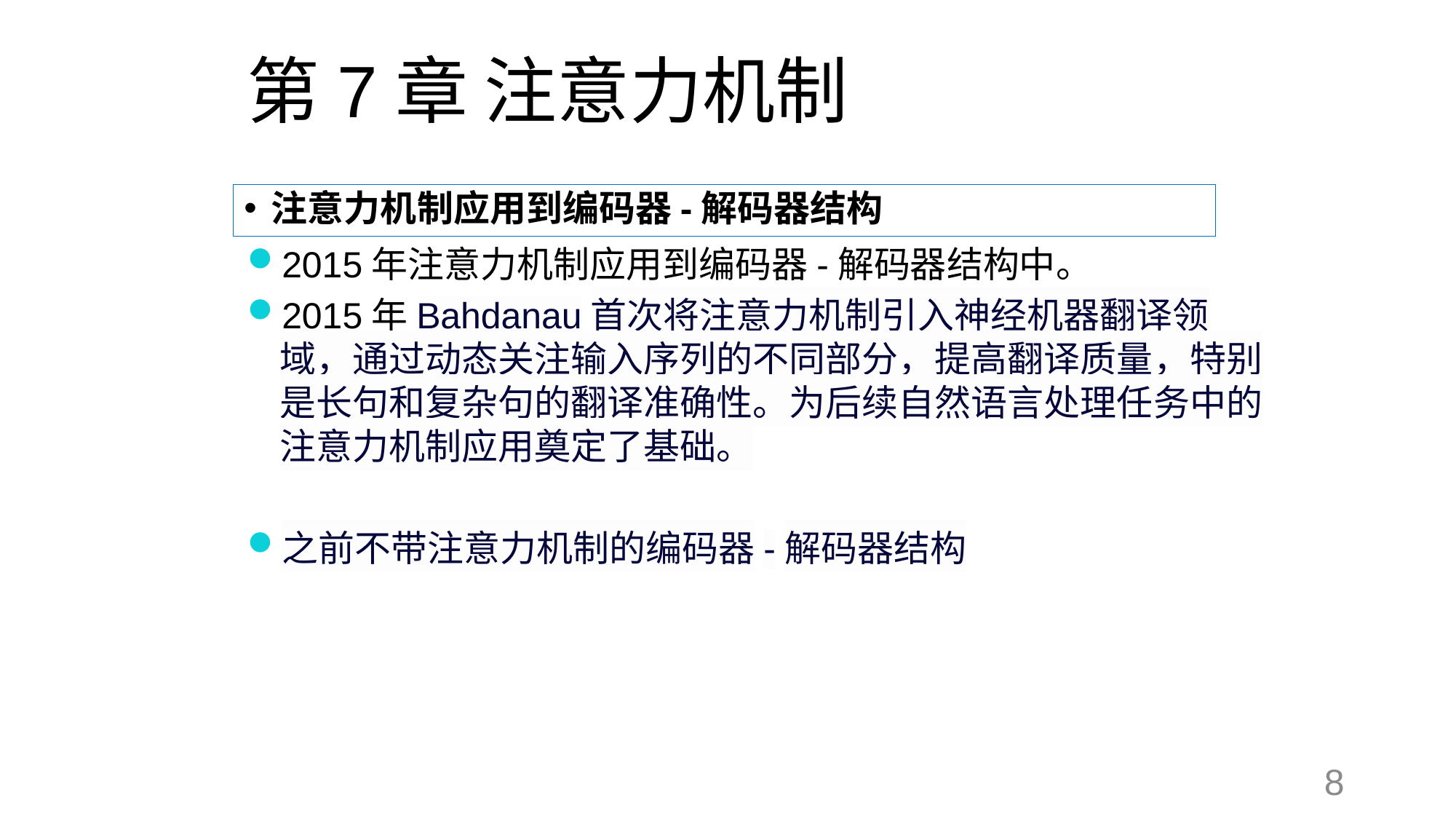

# 第7章 注意力机制
注意力机制应用到编码器-解码器结构
2015年注意力机制应用到编码器-解码器结构中。
2015年Bahdanau首次将注意力机制引入神经机器翻译领域，通过动态关注输入序列的不同部分，提高翻译质量，特别是长句和复杂句的翻译准确性。为后续自然语言处理任务中的注意力机制应用奠定了基础。

之前不带注意力机制的编码器-解码器结构

8